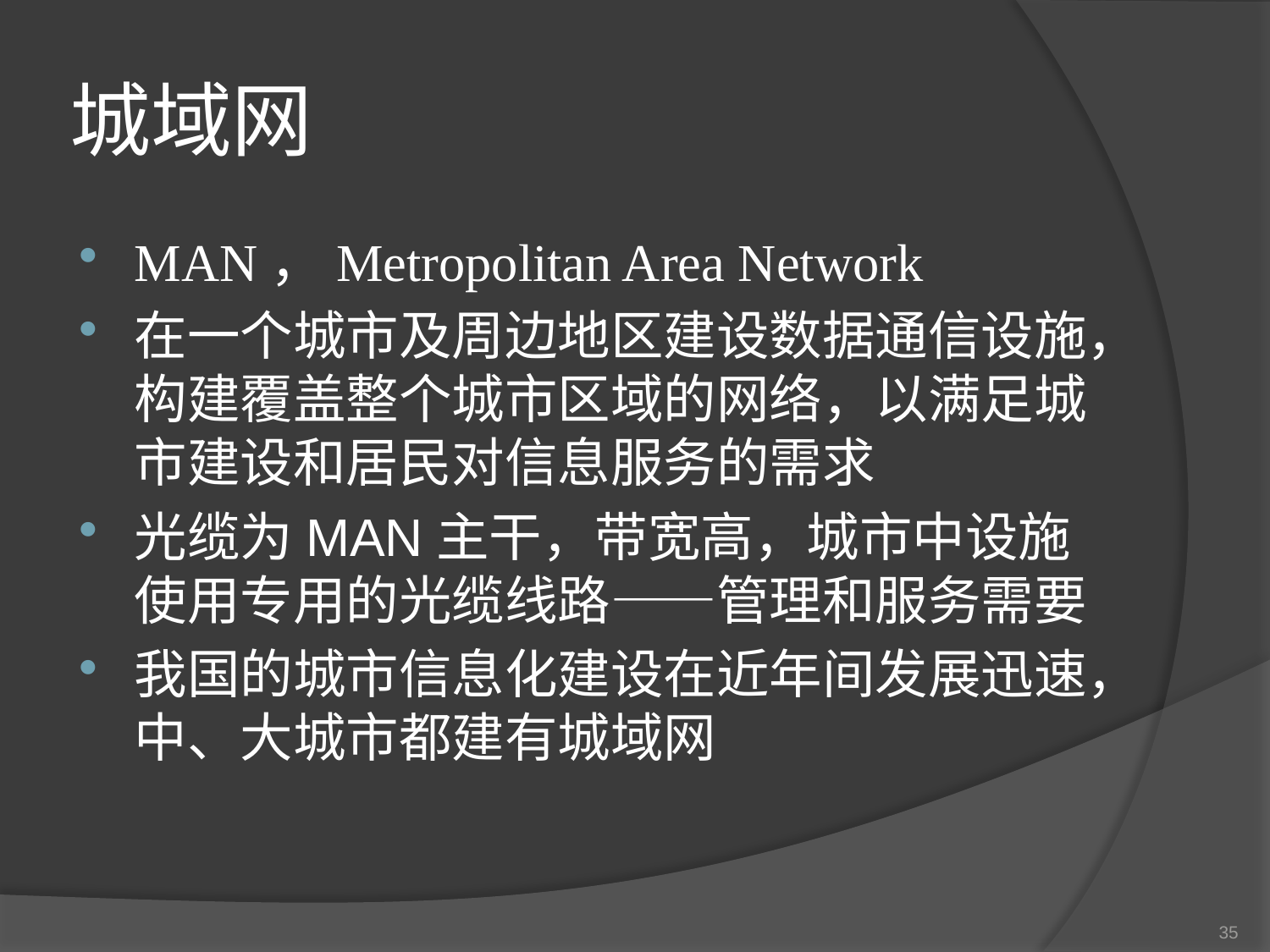

# 城域网
MAN，Metropolitan Area Network
在一个城市及周边地区建设数据通信设施，构建覆盖整个城市区域的网络，以满足城市建设和居民对信息服务的需求
光缆为MAN主干，带宽高，城市中设施使用专用的光缆线路——管理和服务需要
我国的城市信息化建设在近年间发展迅速，中、大城市都建有城域网
35